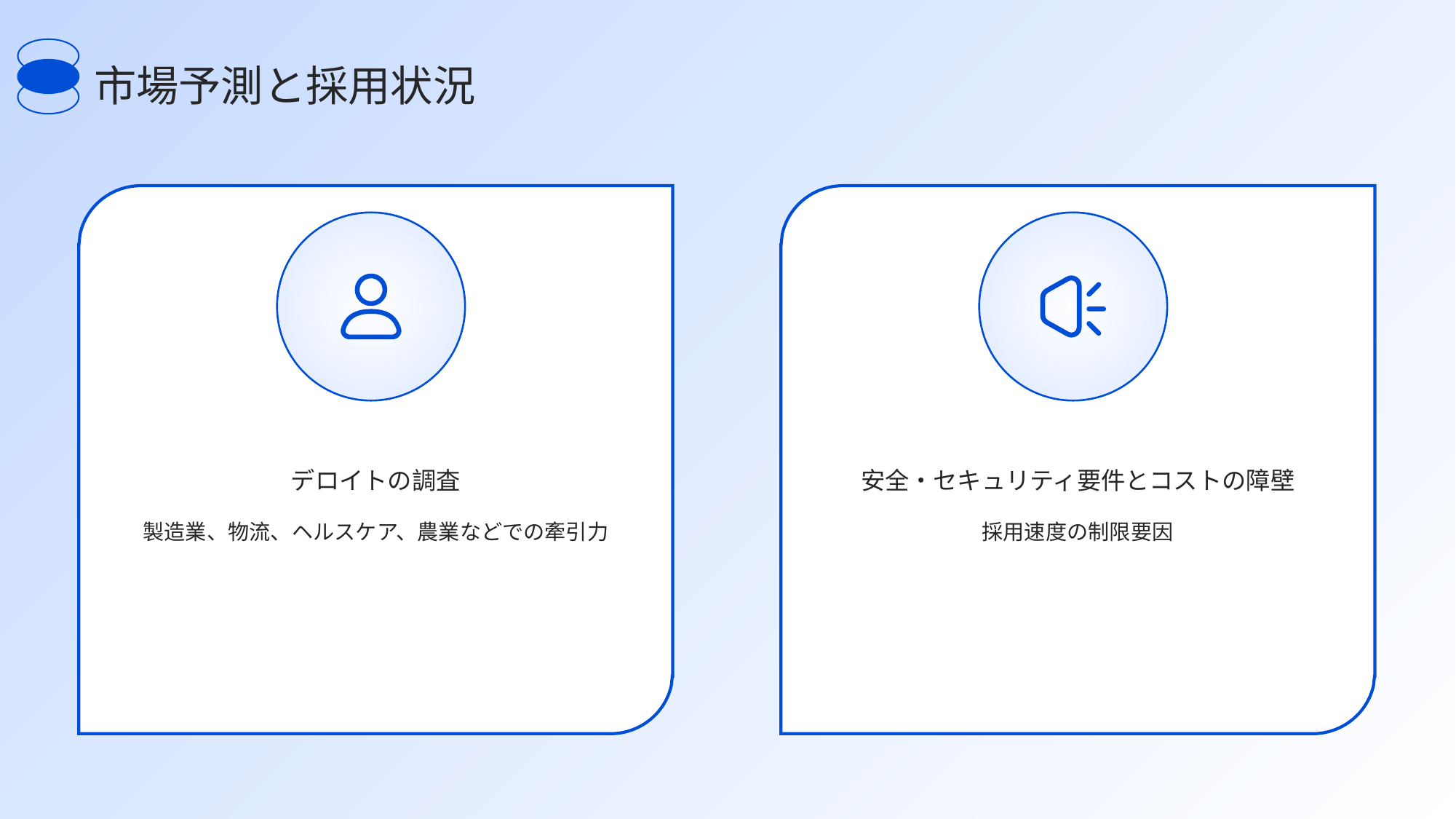

市場予測と採用状況

デロイトの調査
安全・セキュリティ要件とコストの障壁
製造業、物流、ヘルスケア、農業などでの牽引力
採用速度の制限要因